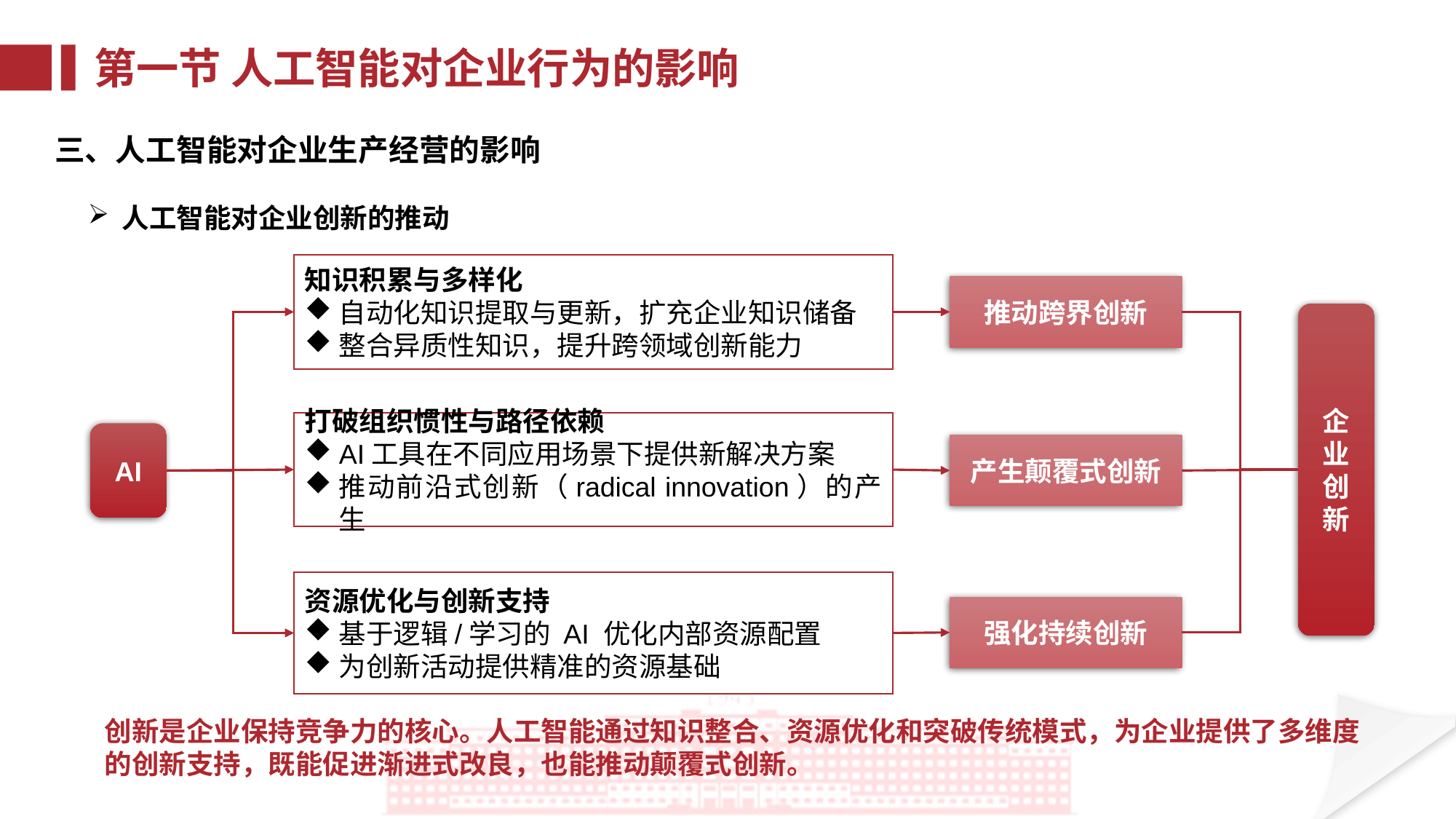

第一节 人工智能对企业行为的影响
三、人工智能对企业生产经营的影响
人工智能对企业创新的推动
知识积累与多样化
自动化知识提取与更新，扩充企业知识储备
整合异质性知识，提升跨领域创新能力
推动跨界创新
企业创新
打破组织惯性与路径依赖
AI工具在不同应用场景下提供新解决方案
推动前沿式创新（radical innovation）的产生
AI
产生颠覆式创新
资源优化与创新支持
基于逻辑/学习的 AI 优化内部资源配置
为创新活动提供精准的资源基础
强化持续创新
创新是企业保持竞争力的核心。人工智能通过知识整合、资源优化和突破传统模式，为企业提供了多维度的创新支持，既能促进渐进式改良，也能推动颠覆式创新。